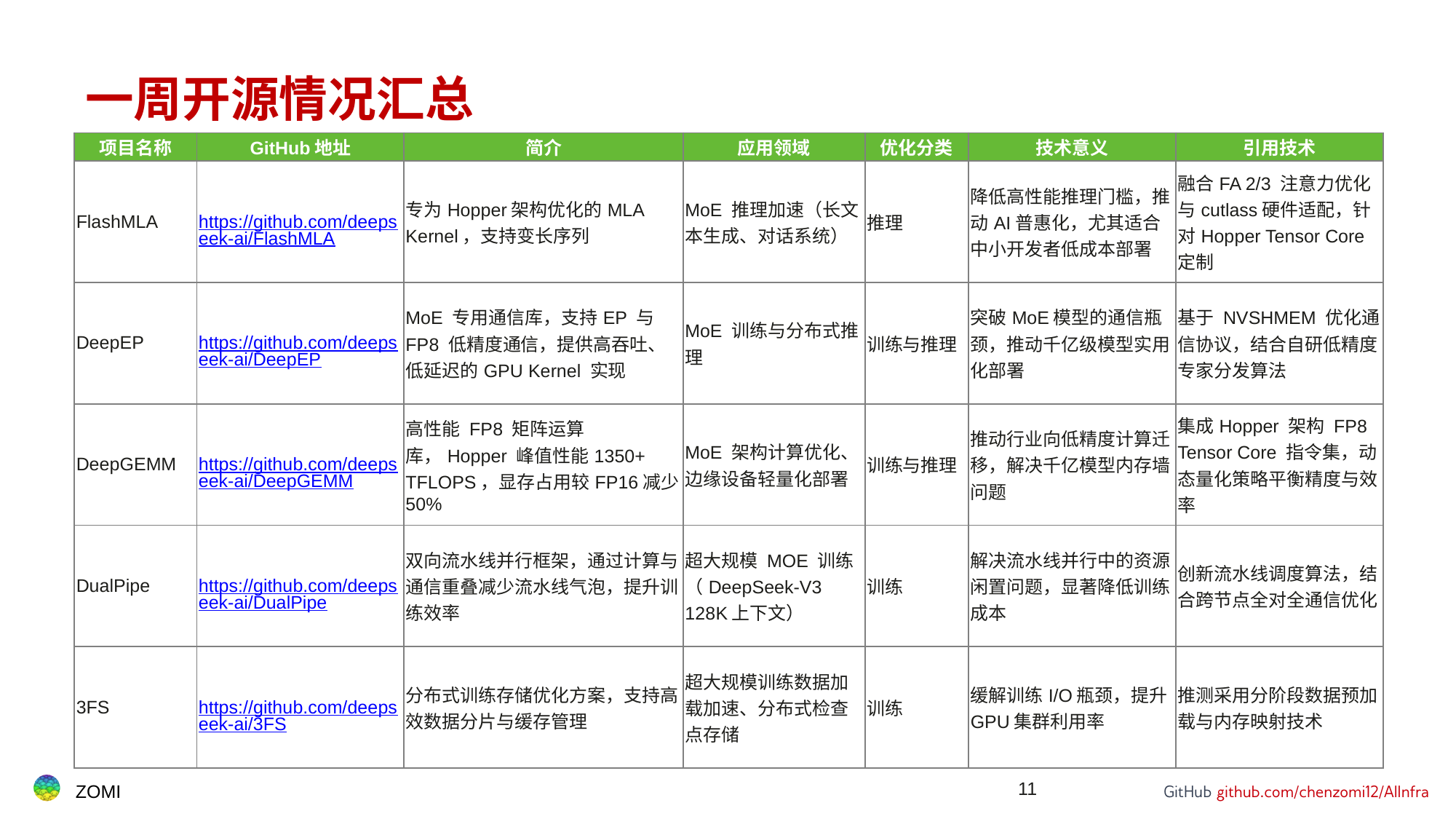

# 一周开源情况汇总
| 项目名称 | GitHub地址 | 简介 | 应用领域 | 优化分类 | 技术意义 | 引用技术 |
| --- | --- | --- | --- | --- | --- | --- |
| FlashMLA | https://github.com/deepseek-ai/FlashMLA | 专为Hopper架构优化的MLA Kernel，支持变长序列 | MoE 推理加速（长文本生成、对话系统） | 推理 | 降低高性能推理门槛，推动AI普惠化，尤其适合中小开发者低成本部署 | 融合FA 2/3 注意力优化与cutlass硬件适配，针对Hopper Tensor Core定制 |
| DeepEP | https://github.com/deepseek-ai/DeepEP | MoE 专用通信库，支持EP 与FP8 低精度通信，提供高吞吐、低延迟的GPU Kernel 实现 | MoE 训练与分布式推理 | 训练与推理 | 突破MoE模型的通信瓶颈，推动千亿级模型实用化部署 | 基于 NVSHMEM 优化通信协议，结合自研低精度专家分发算法 |
| DeepGEMM | https://github.com/deepseek-ai/DeepGEMM | 高性能 FP8 矩阵运算库，Hopper 峰值性能1350+ TFLOPS，显存占用较FP16减少50% | MoE 架构计算优化、边缘设备轻量化部署 | 训练与推理 | 推动行业向低精度计算迁移，解决千亿模型内存墙问题 | 集成Hopper 架构 FP8 Tensor Core 指令集，动态量化策略平衡精度与效率 |
| DualPipe | https://github.com/deepseek-ai/DualPipe | 双向流水线并行框架，通过计算与通信重叠减少流水线气泡，提升训练效率 | 超大规模 MOE 训练（DeepSeek-V3 128K上下文） | 训练 | 解决流水线并行中的资源闲置问题，显著降低训练成本 | 创新流水线调度算法，结合跨节点全对全通信优化 |
| 3FS | https://github.com/deepseek-ai/3FS | 分布式训练存储优化方案，支持高效数据分片与缓存管理 | 超大规模训练数据加载加速、分布式检查点存储 | 训练 | 缓解训练I/O瓶颈，提升GPU集群利用率 | 推测采用分阶段数据预加载与内存映射技术 |